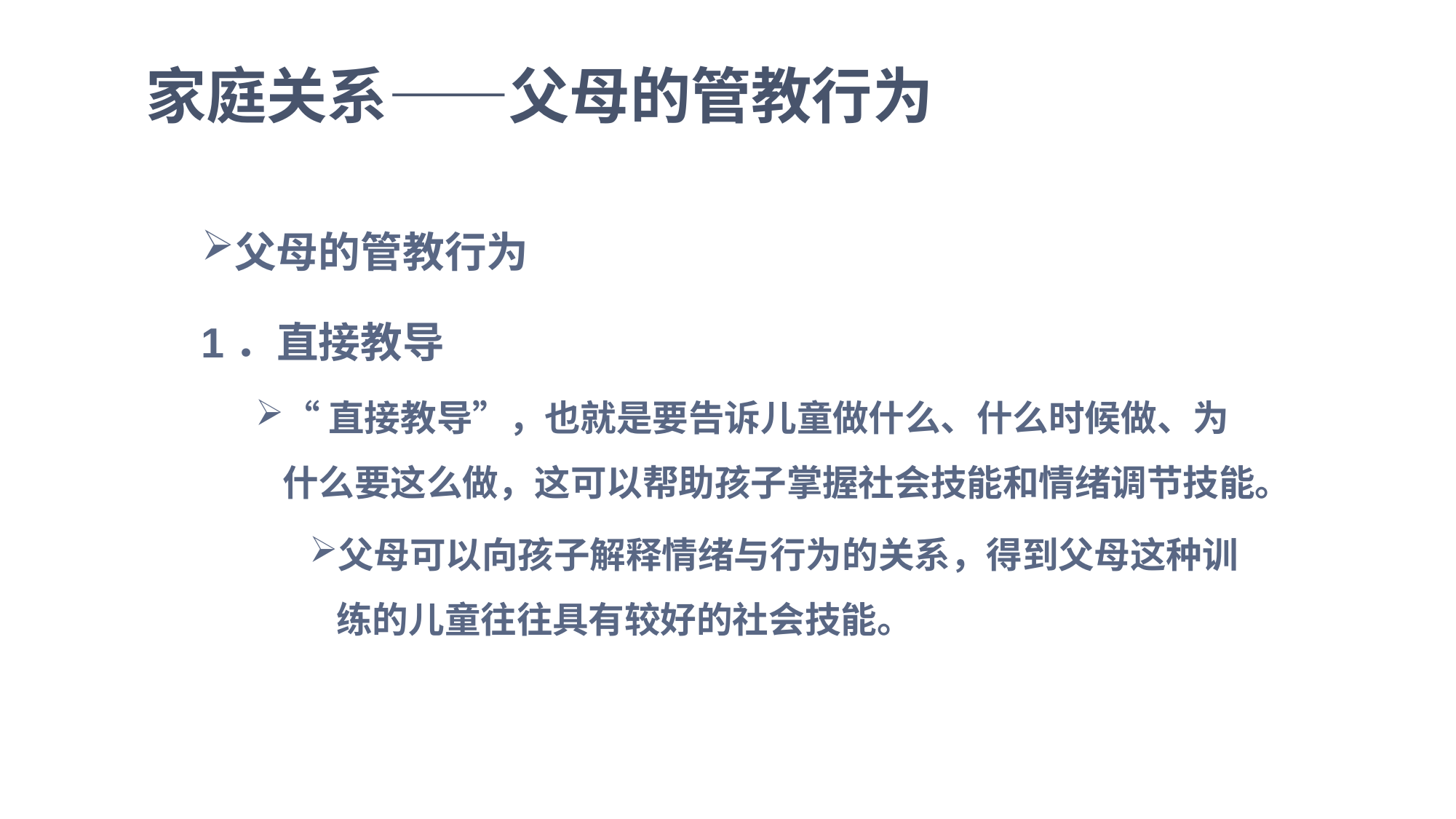

家庭关系——父母的管教行为
父母的管教行为
1．直接教导
“直接教导”，也就是要告诉儿童做什么、什么时候做、为什么要这么做，这可以帮助孩子掌握社会技能和情绪调节技能。
父母可以向孩子解释情绪与行为的关系，得到父母这种训练的儿童往往具有较好的社会技能。